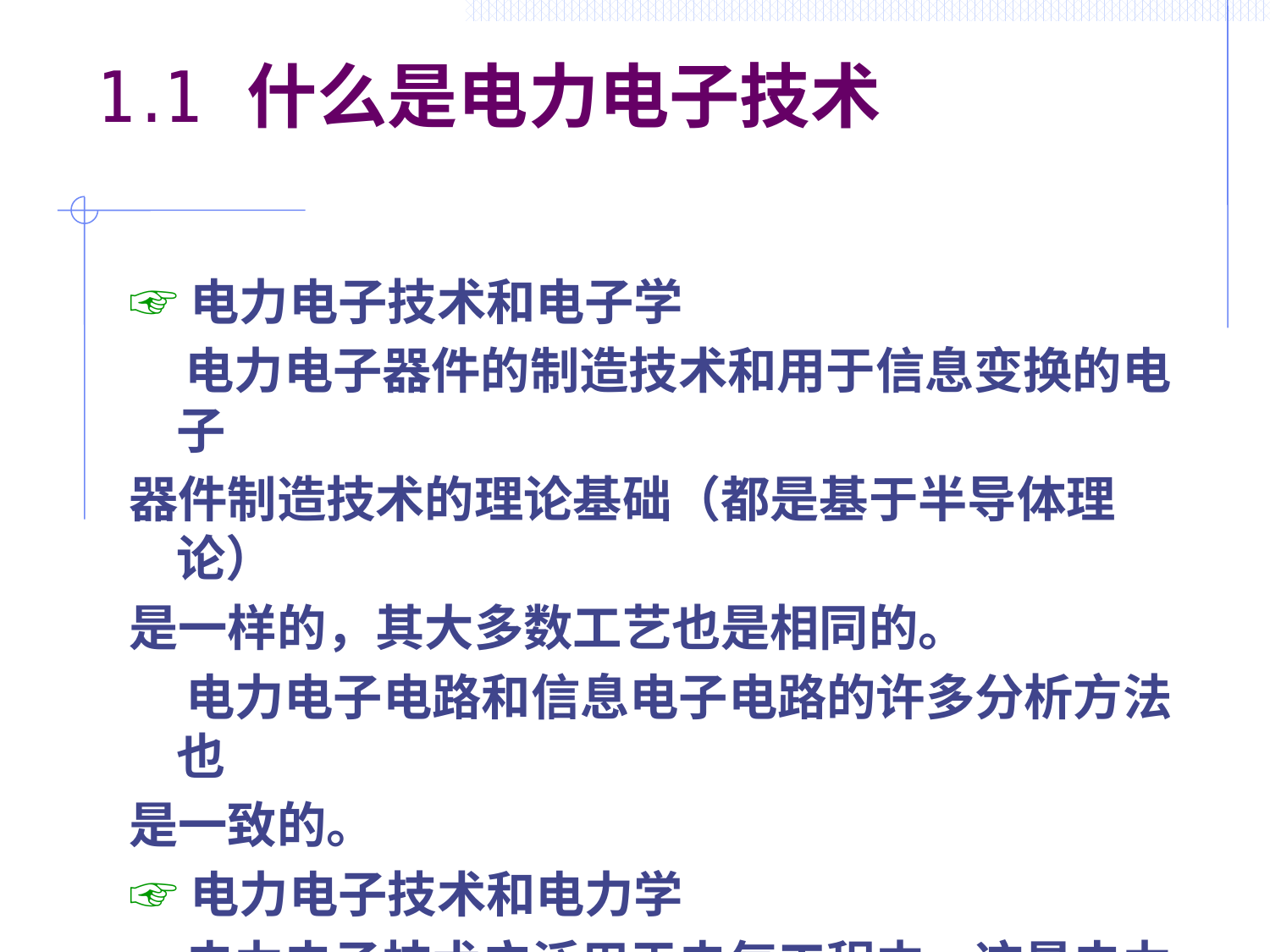

# 1.1 什么是电力电子技术
☞电力电子技术和电子学
    电力电子器件的制造技术和用于信息变换的电子
器件制造技术的理论基础（都是基于半导体理论）
是一样的，其大多数工艺也是相同的。
    电力电子电路和信息电子电路的许多分析方法也
是一致的。
☞电力电子技术和电力学
    电力电子技术广泛用于电气工程中，这是电力电
子学和电力学的主要关系。